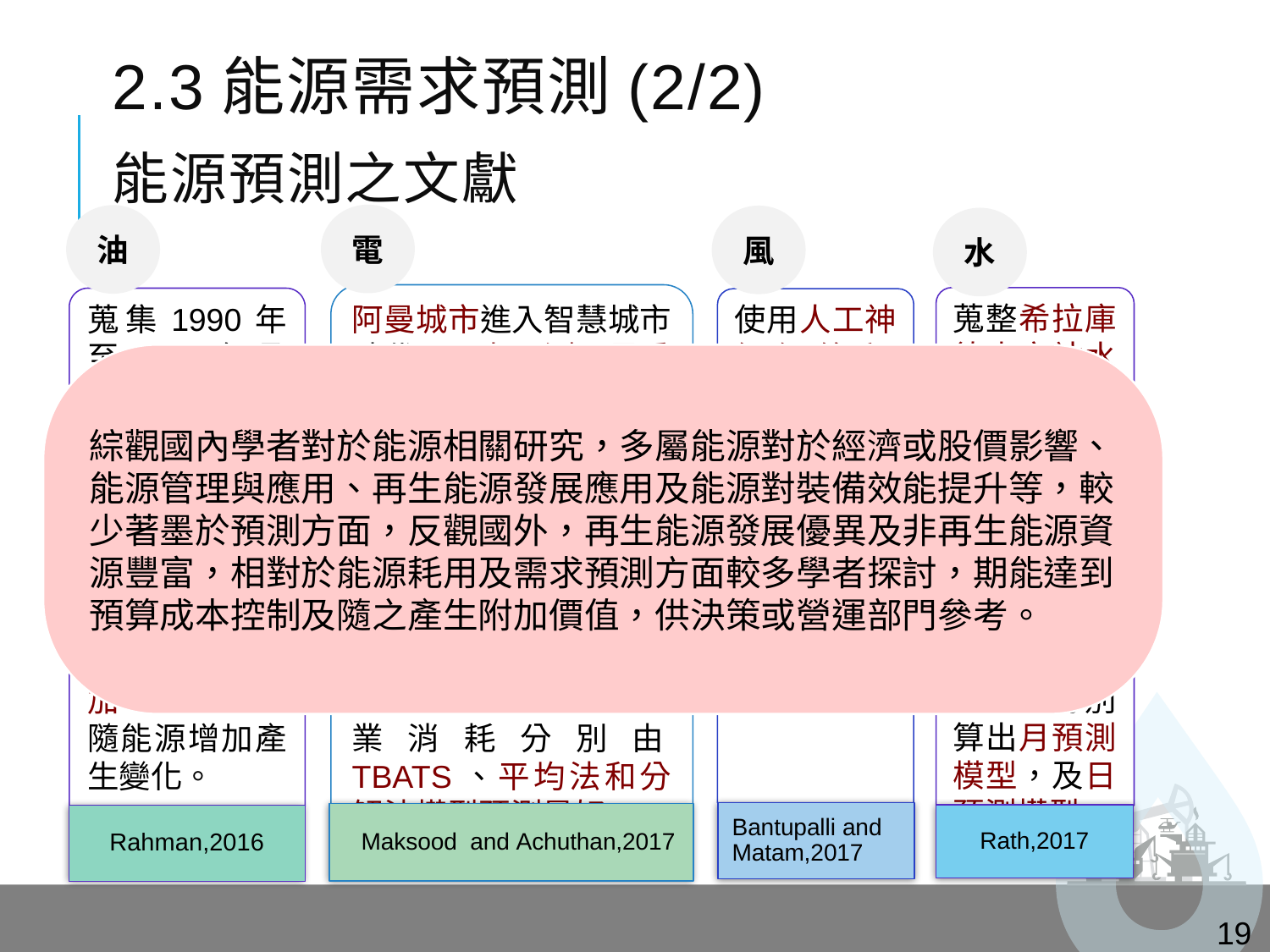

# 2.3能源需求預測(2/2) 能源預測之文獻
電
油
風
水
阿曼城市進入智慧城市時代，電力預測是最重要的，先運用K集群分組住宅和工業電力消耗數據，再運用平均法、天真預測、EMS、ARIMA、分解法及TBATS預測，住宅類是指數平滑法預測最好；在工業界在小型，中型和大型工業消耗分別由TBATS、平均法和分解法模型預測最好。
Maksood  and Achuthan,2017
蒐整希拉庫德水文站水力資料，自1995年至2015年，使用ARIMA模型進行水力預測，執行短期一年的預測，分別算出月預測模型，及日預測模型。
Rath,2017
2017
蒐集1990年至2010年孟加拉石油、天然氣、電力數據資料，運用指數平滑方法建立預測模型，研究者分析孟加拉國的能源需求將迅速增加，社會經濟隨能源增加產生變化。
Rahman,2016
使用人工神經網絡和ARIMA模型預測風速，實驗結果均可預測30小時以後風速資訊，ARIMA較其他方式準確度高。
Bantupalli and Matam,2017
2017
綜觀國內學者對於能源相關研究，多屬能源對於經濟或股價影響、能源管理與應用、再生能源發展應用及能源對裝備效能提升等，較少著墨於預測方面，反觀國外，再生能源發展優異及非再生能源資源豐富，相對於能源耗用及需求預測方面較多學者探討，期能達到預算成本控制及隨之產生附加價值，供決策或營運部門參考。

19
19
2016
2017